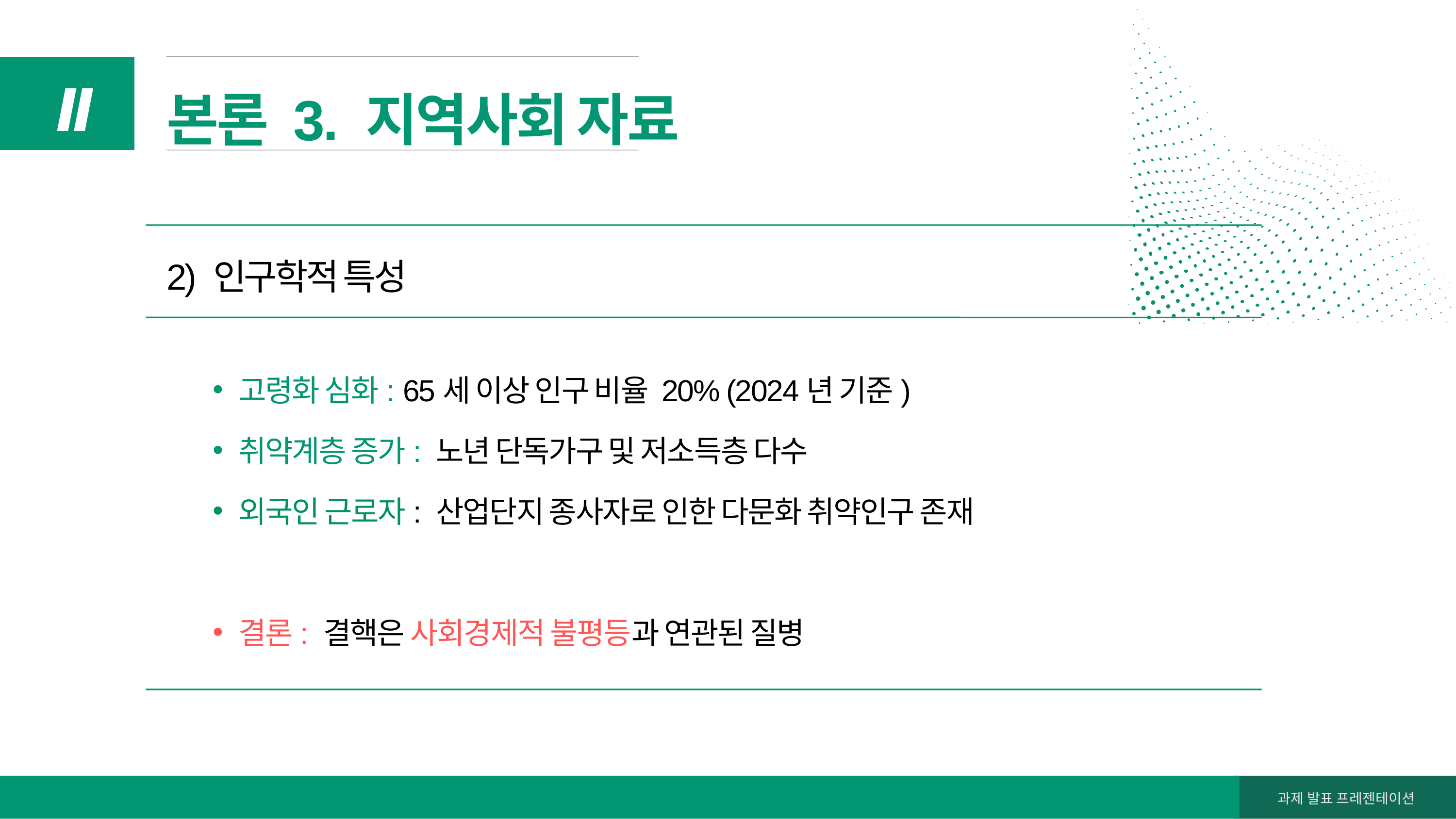

본론 3. 지역사회 자료
Ⅱ

2) 인구학적 특성

고령화 심화: 65세 이상 인구 비율 20% (2024년 기준)
취약계층 증가: 노년 단독가구 및 저소득층 다수
외국인 근로자: 산업단지 종사자로 인한 다문화 취약인구 존재

결론: 결핵은 사회경제적 불평등과 연관된 질병

과제 발표 프레젠테이션